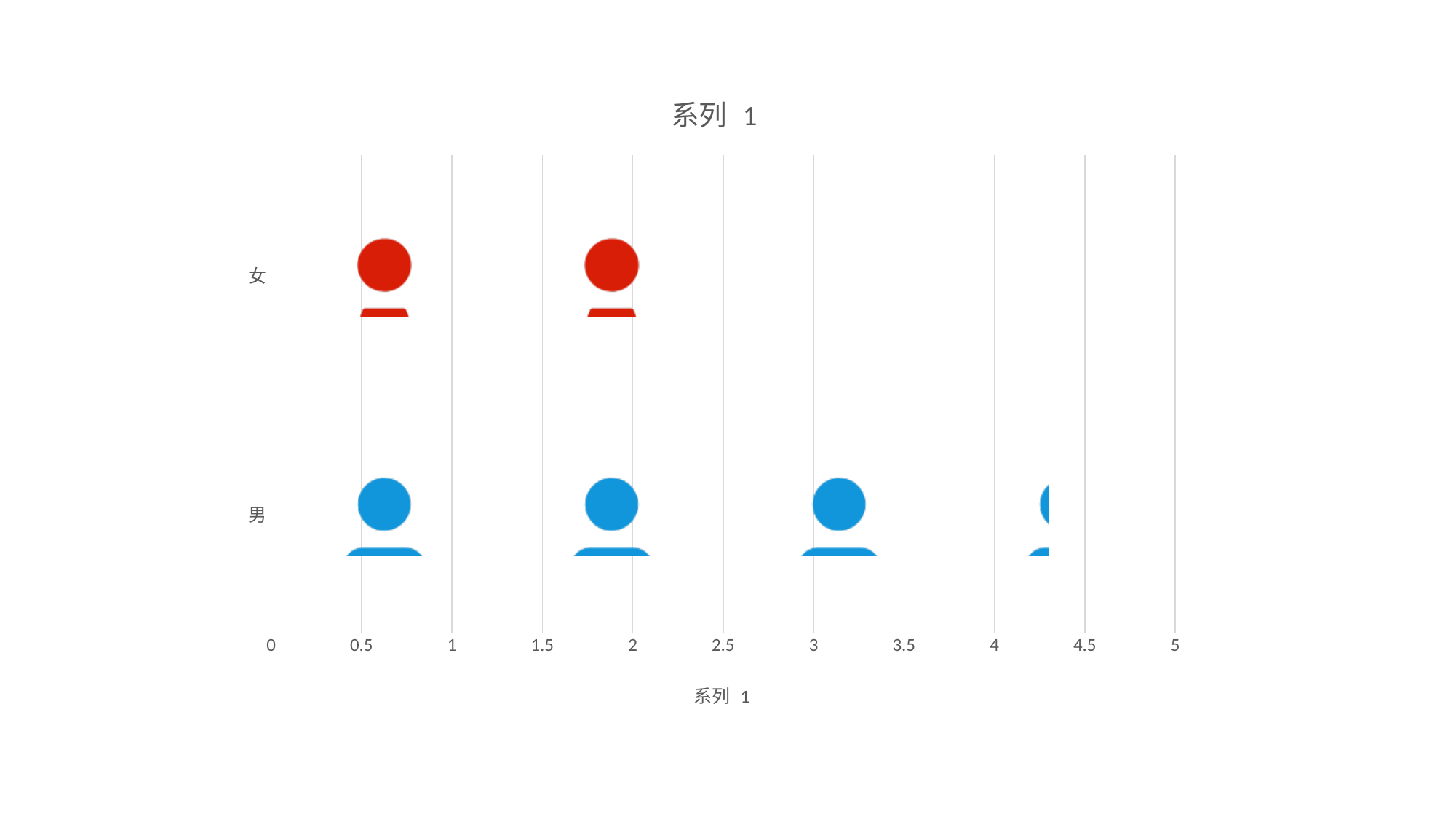

### Chart:

| Category | 系列 1 |
|---|---|
| 男 | 4.3 |
| 女 | 2.5 |